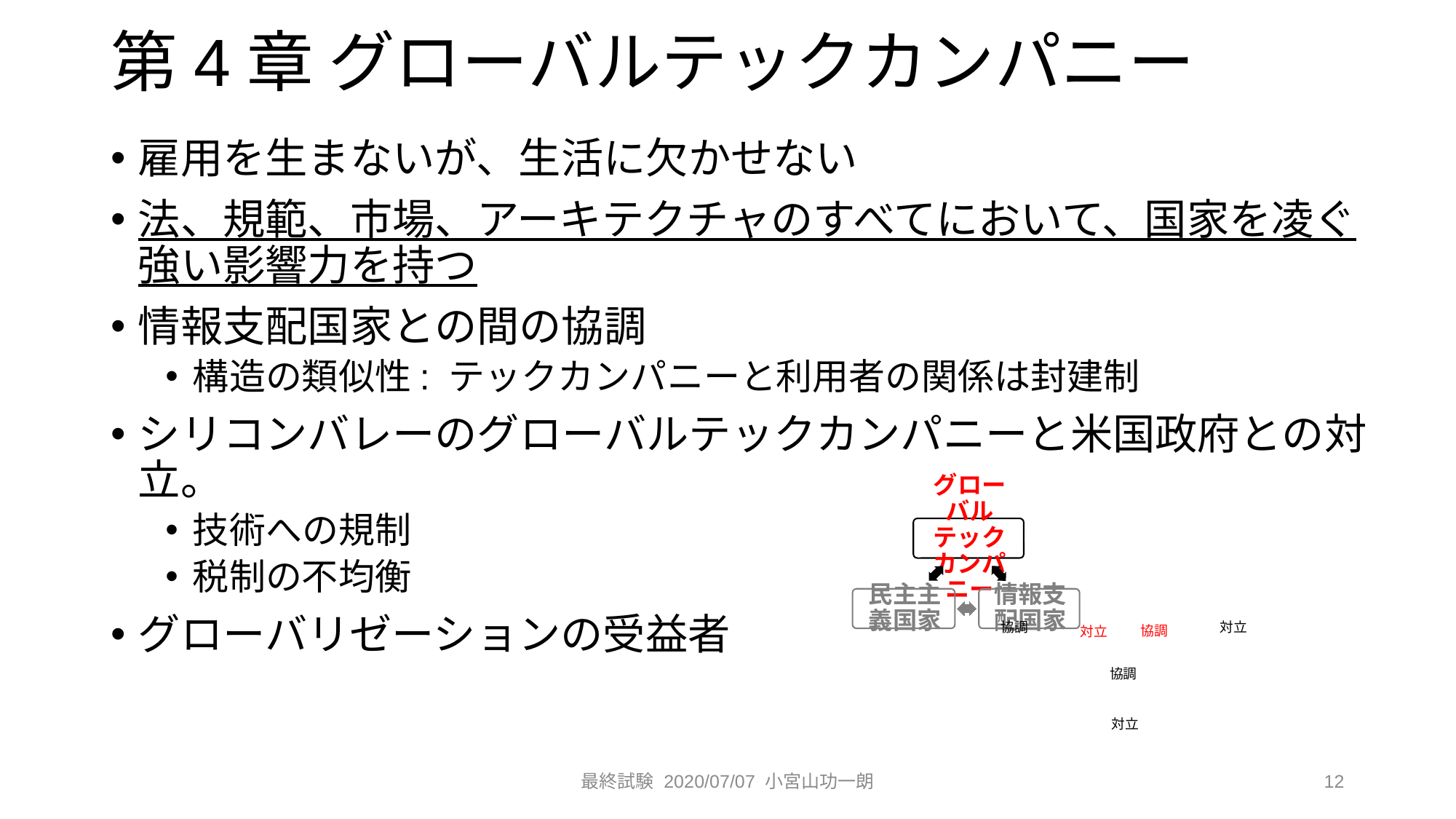

# 第4章 グローバルテックカンパニー
雇用を生まないが、生活に欠かせない
法、規範、市場、アーキテクチャのすべてにおいて、国家を凌ぐ強い影響力を持つ
情報支配国家との間の協調
構造の類似性: テックカンパニーと利用者の関係は封建制
シリコンバレーのグローバルテックカンパニーと米国政府との対立。
技術への規制
税制の不均衡
グローバリゼーションの受益者
グローバルテックカンパニー

情報支配国家

民主主義国家

協調
対立
協調
対立
協調
対立
最終試験 2020/07/07 小宮山功一朗
12